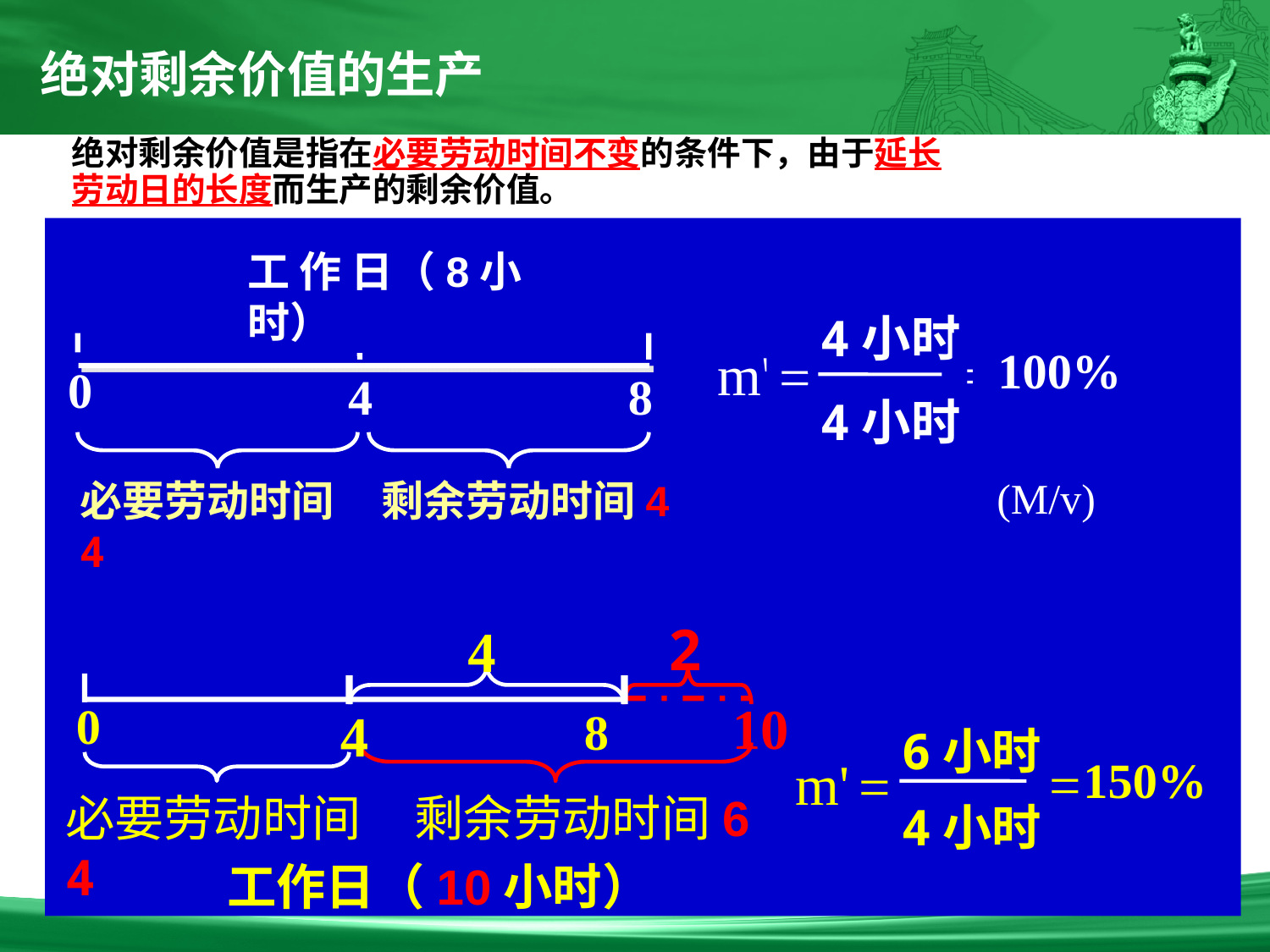

绝对剩余价值的生产
# 绝对剩余价值是指在必要劳动时间不变的条件下，由于延长劳动日的长度而生产的剩余价值。

工 作 日（8小时）

0
4
8

必要劳动时间4
剩余劳动时间4
4小时
m'
=
 100%
=

4小时
(M/v)

2
4

10
0
4
8

6小时
m'
=
 150%
=

4小时
必要劳动时间4
剩余劳动时间6
工作日（10小时）